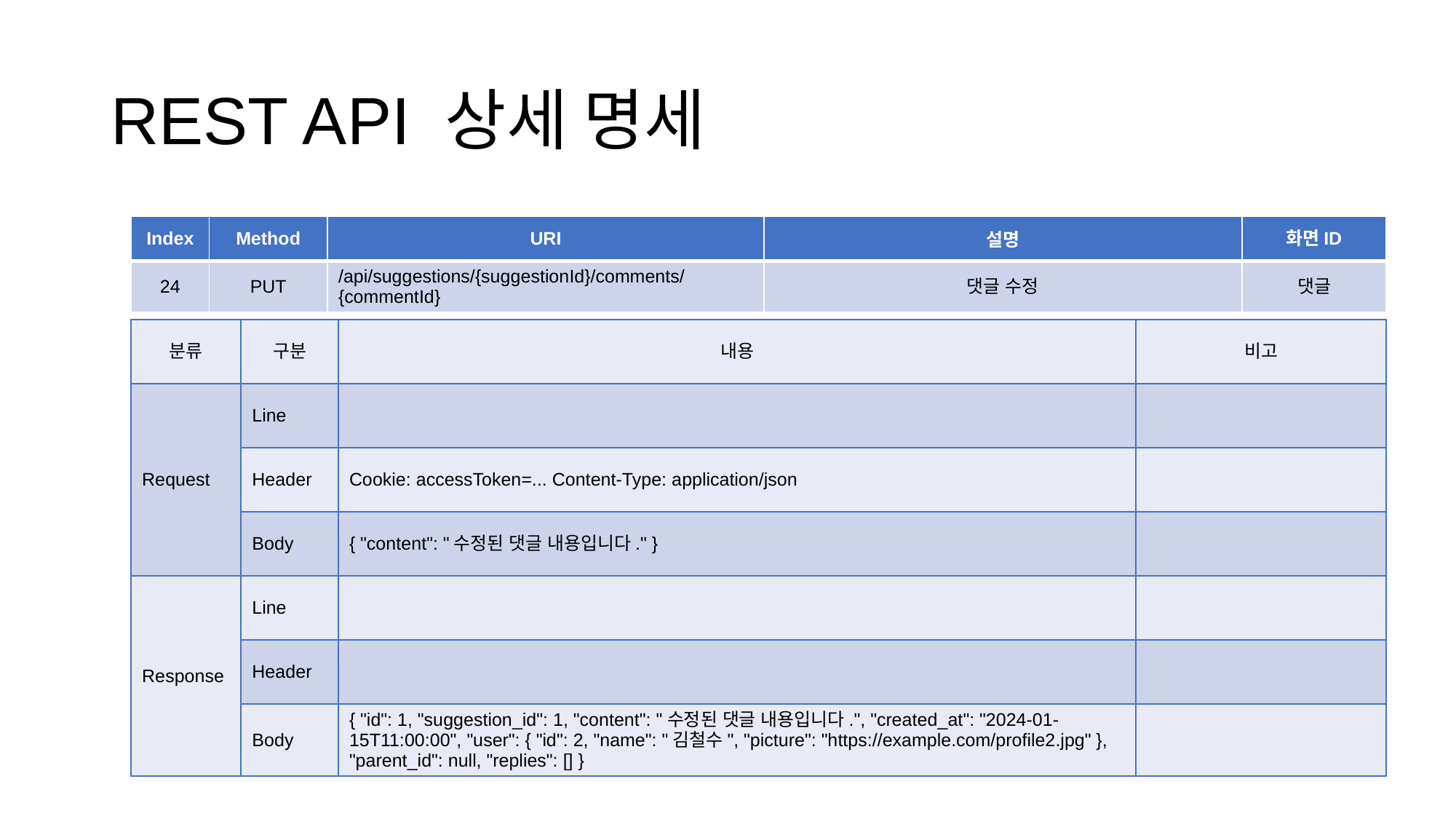

# REST API 상세 명세
| Index | Method | URI | 설명 | 화면ID |
| --- | --- | --- | --- | --- |
| 24 | PUT | /api/suggestions/{suggestionId}/comments/{commentId} | 댓글 수정 | 댓글 |
| 분류 | 구분 | 내용 | 비고 |
| --- | --- | --- | --- |
| Request | Line |  |  |
|  | Header | Cookie: accessToken=... Content-Type: application/json |  |
|  | Body | { "content": "수정된 댓글 내용입니다." } |  |
| Response | Line |  |  |
|  | Header |  |  |
|  | Body | { "id": 1, "suggestion\_id": 1, "content": "수정된 댓글 내용입니다.", "created\_at": "2024-01-15T11:00:00", "user": { "id": 2, "name": "김철수", "picture": "https://example.com/profile2.jpg" }, "parent\_id": null, "replies": [] } |  |